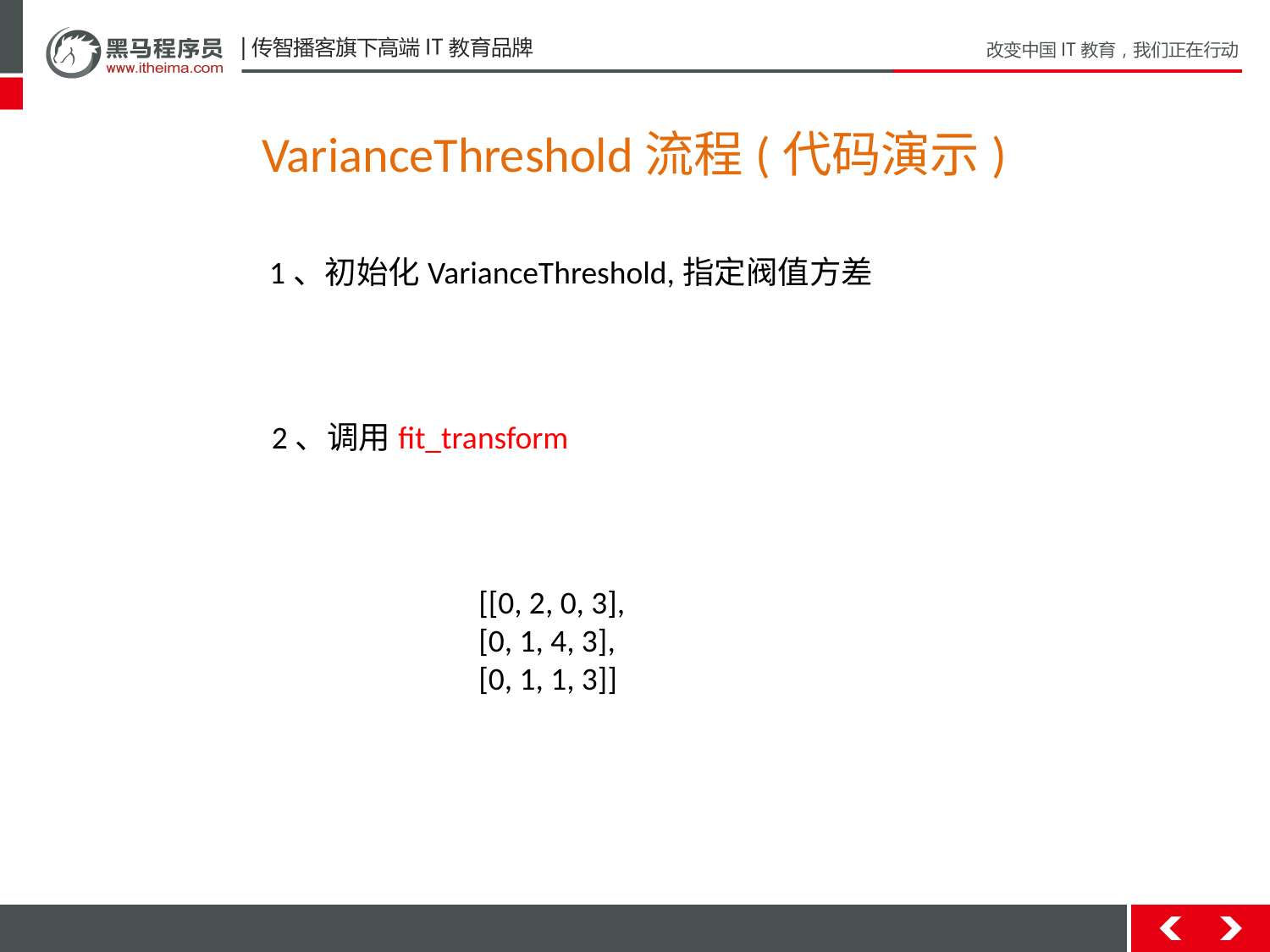

VarianceThreshold流程(代码演示)
1、初始化VarianceThreshold,指定阀值方差
2、调用fit_transform
[[0, 2, 0, 3],
[0, 1, 4, 3],
[0, 1, 1, 3]]